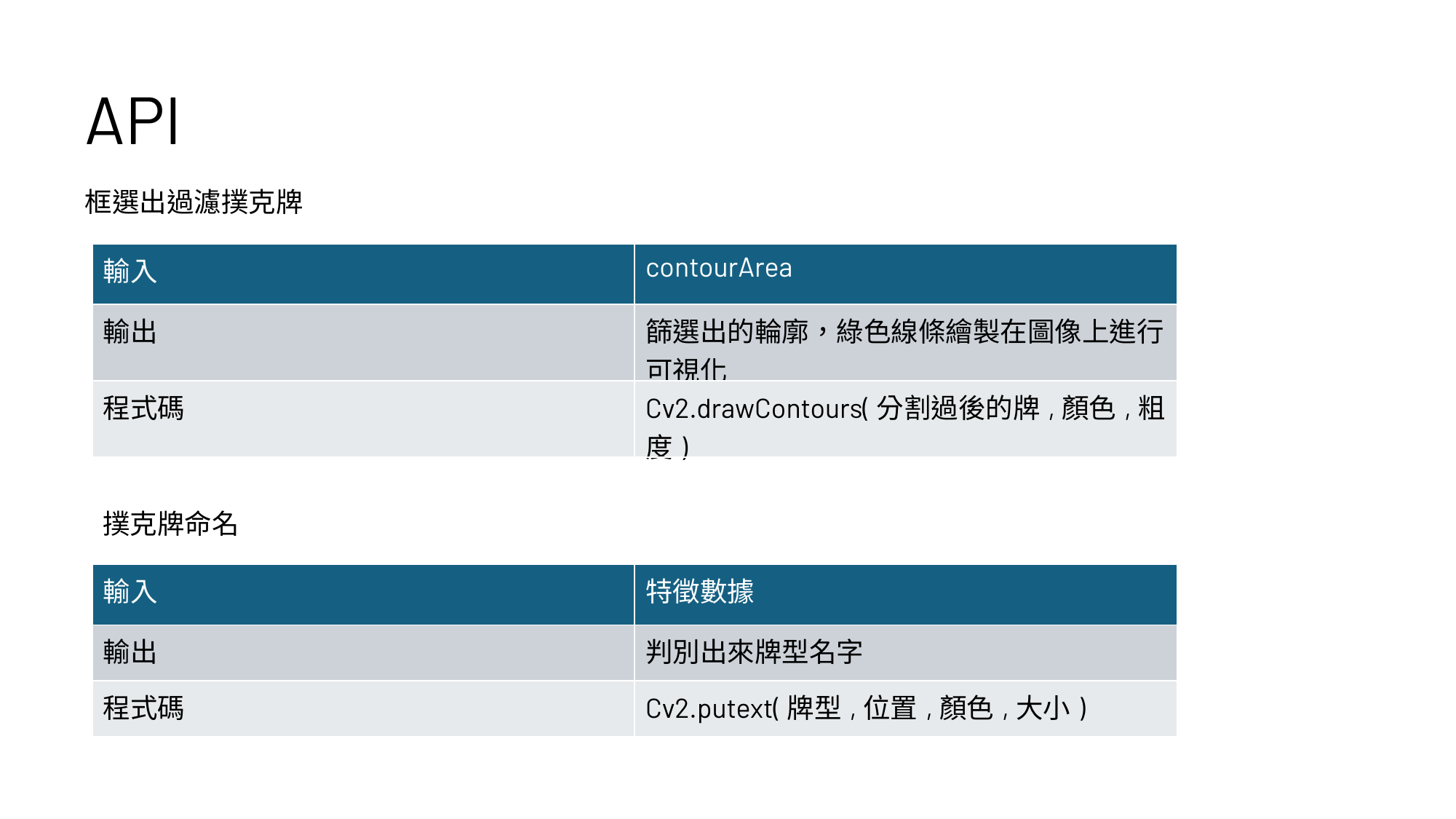

# API
框選出過濾撲克牌
| 輸入 | contourArea |
| --- | --- |
| 輸出 | 篩選出的輪廓，綠色線條繪製在圖像上進行可視化 |
| 程式碼 | Cv2.drawContours(分割過後的牌,顏色,粗度) |
撲克牌命名
| 輸入 | 特徵數據 |
| --- | --- |
| 輸出 | 判別出來牌型名字 |
| 程式碼 | Cv2.putext(牌型,位置,顏色,大小) |